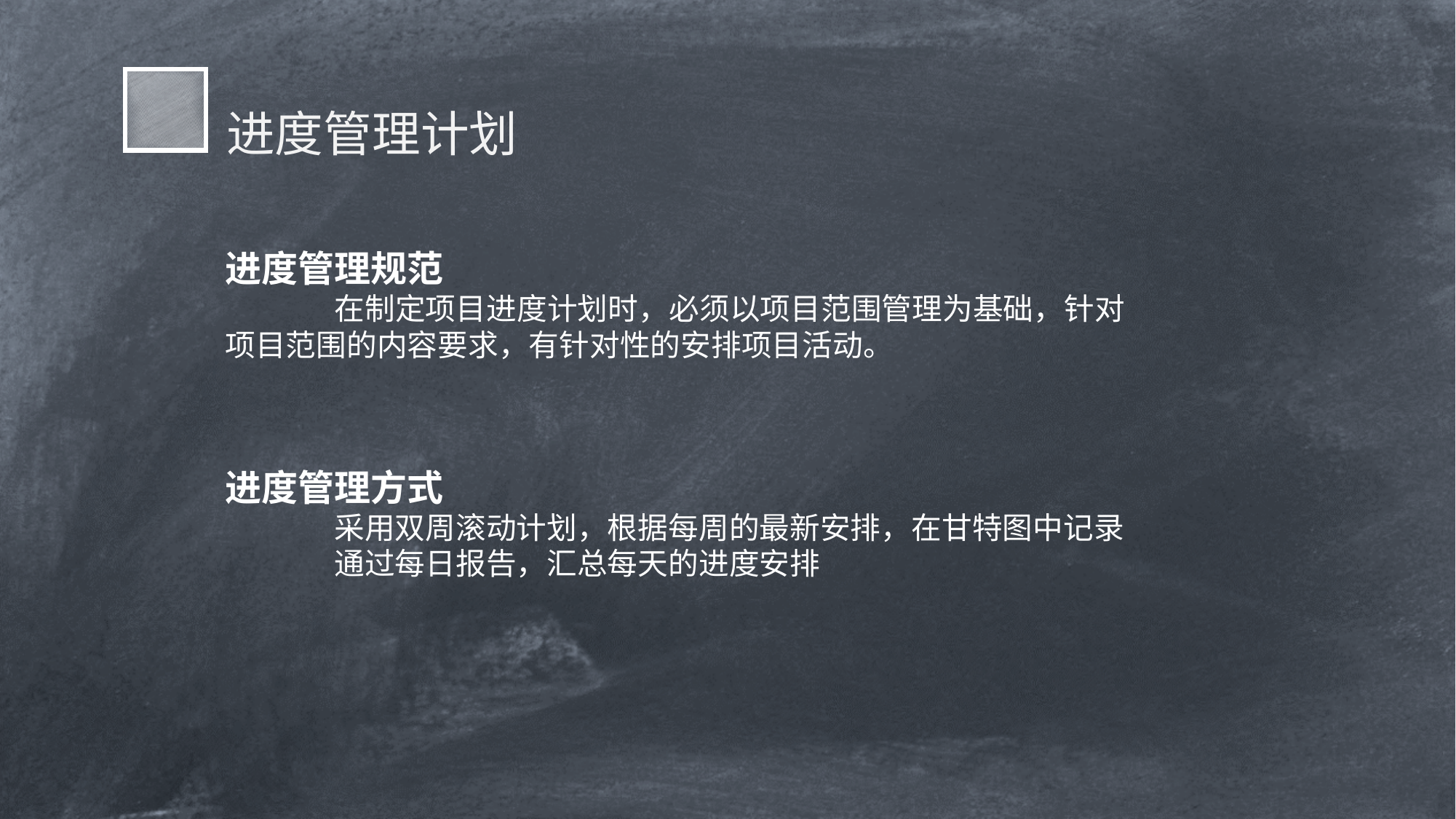

进度管理计划

进度管理规范
	在制定项目进度计划时，必须以项目范围管理为基础，针对项目范围的内容要求，有针对性的安排项目活动。
进度管理方式
	采用双周滚动计划，根据每周的最新安排，在甘特图中记录
	通过每日报告，汇总每天的进度安排